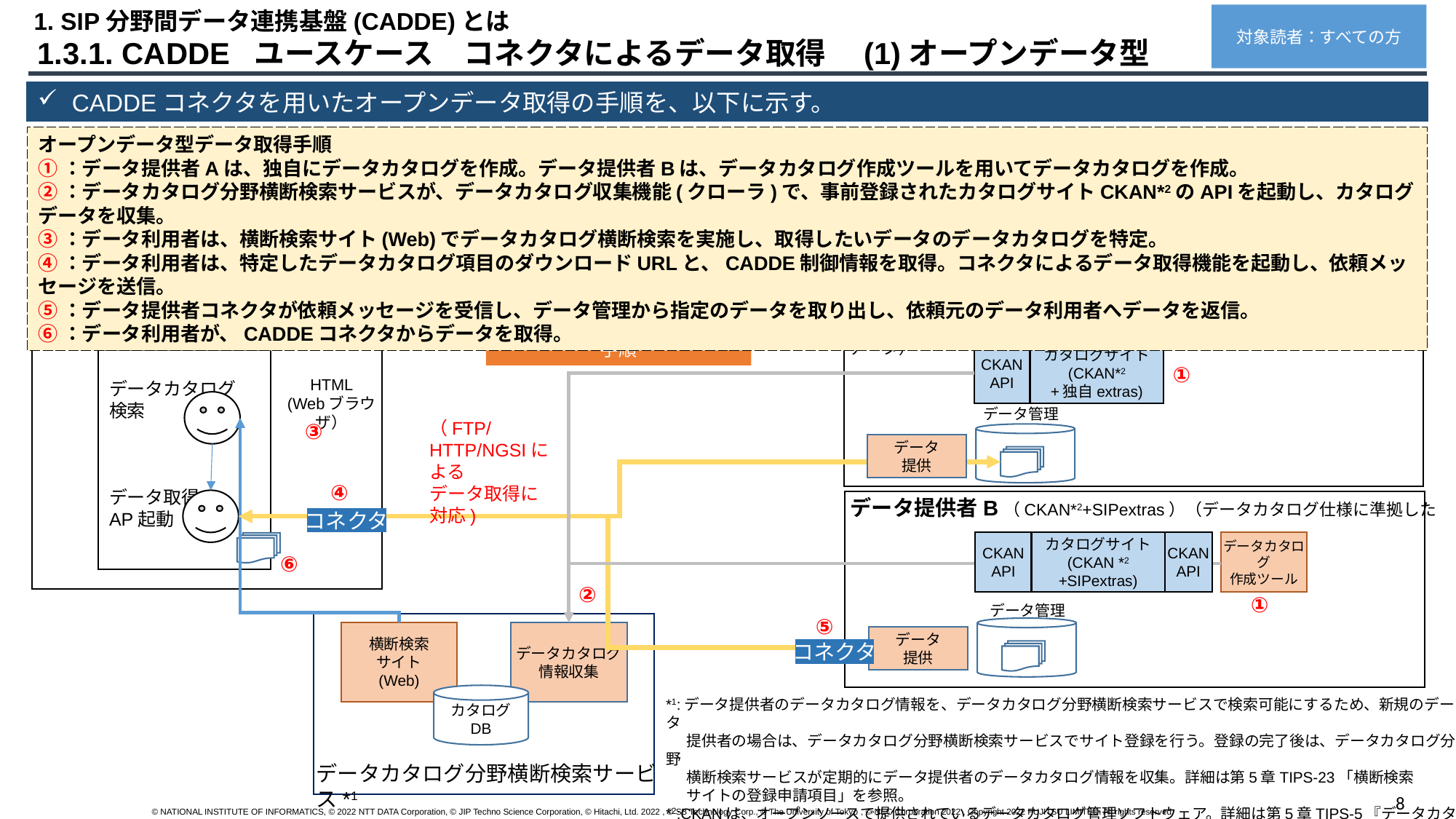

1. SIP分野間データ連携基盤(CADDE)とは
対象読者：すべての方
1.3.1. CADDE  ユースケース　コネクタによるデータ取得　(1)オープンデータ型
CADDEコネクタを用いたオープンデータ取得の手順を、以下に示す。
オープンデータ型データ取得手順
①：データ提供者Aは、独自にデータカタログを作成。データ提供者Bは、データカタログ作成ツールを用いてデータカタログを作成。
②：データカタログ分野横断検索サービスが、データカタログ収集機能(クローラ)で、事前登録されたカタログサイトCKAN*2のAPIを起動し、カタログデータを収集。
③：データ利用者は、横断検索サイト(Web)でデータカタログ横断検索を実施し、取得したいデータのデータカタログを特定。
④：データ利用者は、特定したデータカタログ項目のダウンロードURLと、CADDE制御情報を取得。コネクタによるデータ取得機能を起動し、依頼メッセージを送信。
⑤：データ提供者コネクタが依頼メッセージを受信し、データ管理から指定のデータを取り出し、依頼元のデータ利用者へデータを返信。
⑥：データ利用者が、CADDEコネクタからデータを取得。

オープンデータ型データ取得手順

データ提供者A（CKAN*2+独自extras ）（自治体等独自のオープンデータ）

データ利用者
CKAN
API
カタログサイト
(CKAN*2
+独自extras)

データカタログ
検索

データ取得
AP起動
①
HTML
(Webブラウザ）

データ管理
（FTP/HTTP/NGSIによる
データ取得に
対応)
③

データ
提供

④

データ提供者B（CKAN*2+SIPextras）（データカタログ仕様に準拠した
　　　　　　　　　　　　　　　　　　　　　　　　　　　　　　　　　　　　　　　　　　　オープンデータ）
コネクタ
CKAN
API
カタログサイト
(CKAN *2
+SIPextras)
CKAN
API
データカタログ
作成ツール

⑥
②
①
データ管理
⑤

横断検索
サイト
(Web)
データカタログ
情報収集
カタログ
DB
データカタログ分野横断検索サービス*1

データ
提供
コネクタ

*1:データ提供者のデータカタログ情報を、データカタログ分野横断検索サービスで検索可能にするため、新規のデータ
     提供者の場合は、データカタログ分野横断検索サービスでサイト登録を行う。登録の完了後は、データカタログ分野
     横断検索サービスが定期的にデータ提供者のデータカタログ情報を収集。詳細は第5章TIPS-23「横断検索
     サイトの登録申請項目」を参照。
*2:CKANは、オープンソースで提供されているデータカタログ管理ソフトウェア。詳細は第5章TIPS-5『データカタログ
     システムとカタログシステム開発OSS「CKAN」および拡張』を参照。